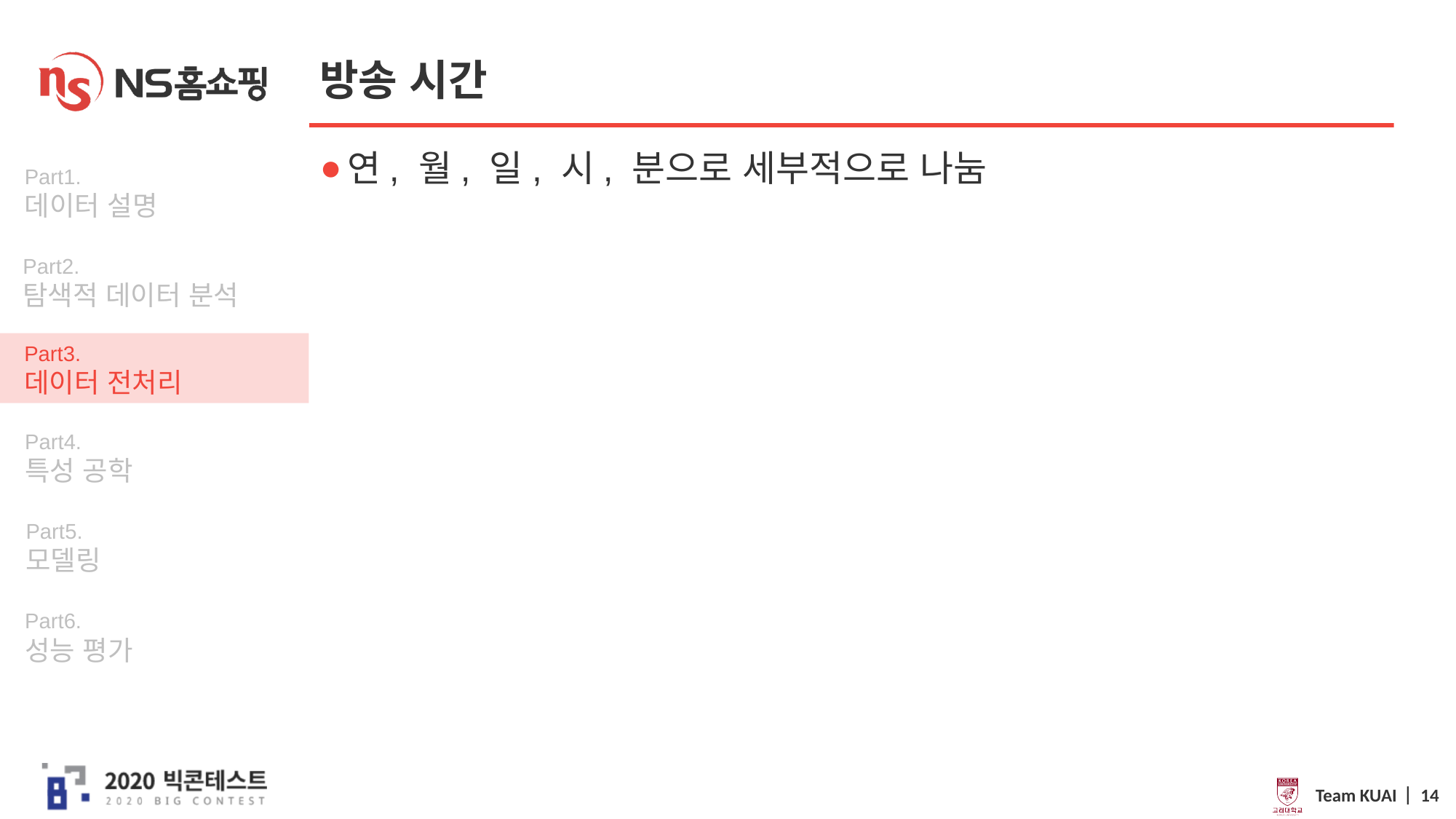

# 방송 시간
연, 월, 일, 시, 분으로 세부적으로 나눔
Team KUAI  ⎸ 14